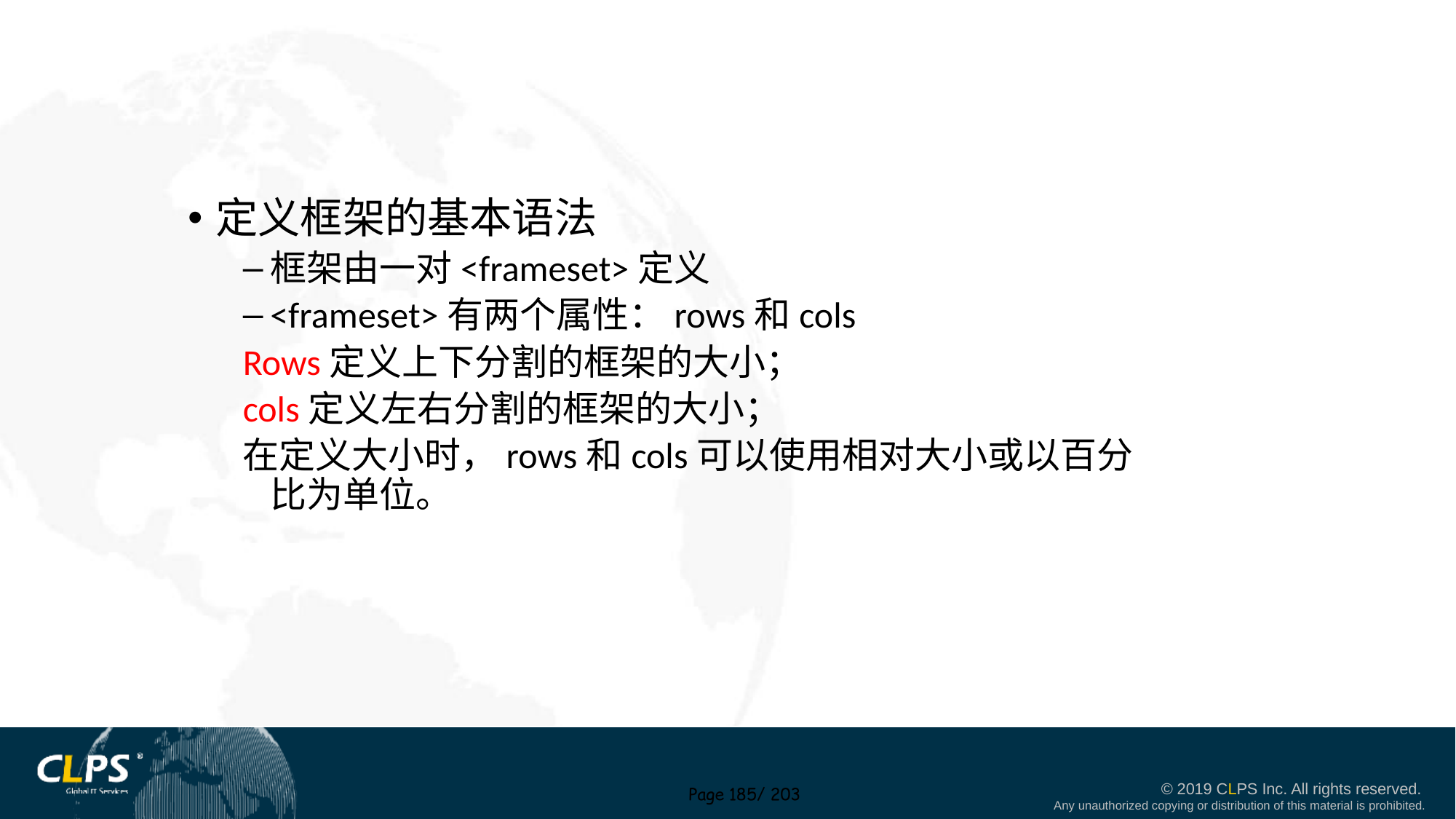

定义框架的基本语法
框架由一对<frameset>定义
<frameset>有两个属性：rows和cols
Rows定义上下分割的框架的大小；
cols定义左右分割的框架的大小；
在定义大小时，rows和cols可以使用相对大小或以百分比为单位。
Page 185/ 203